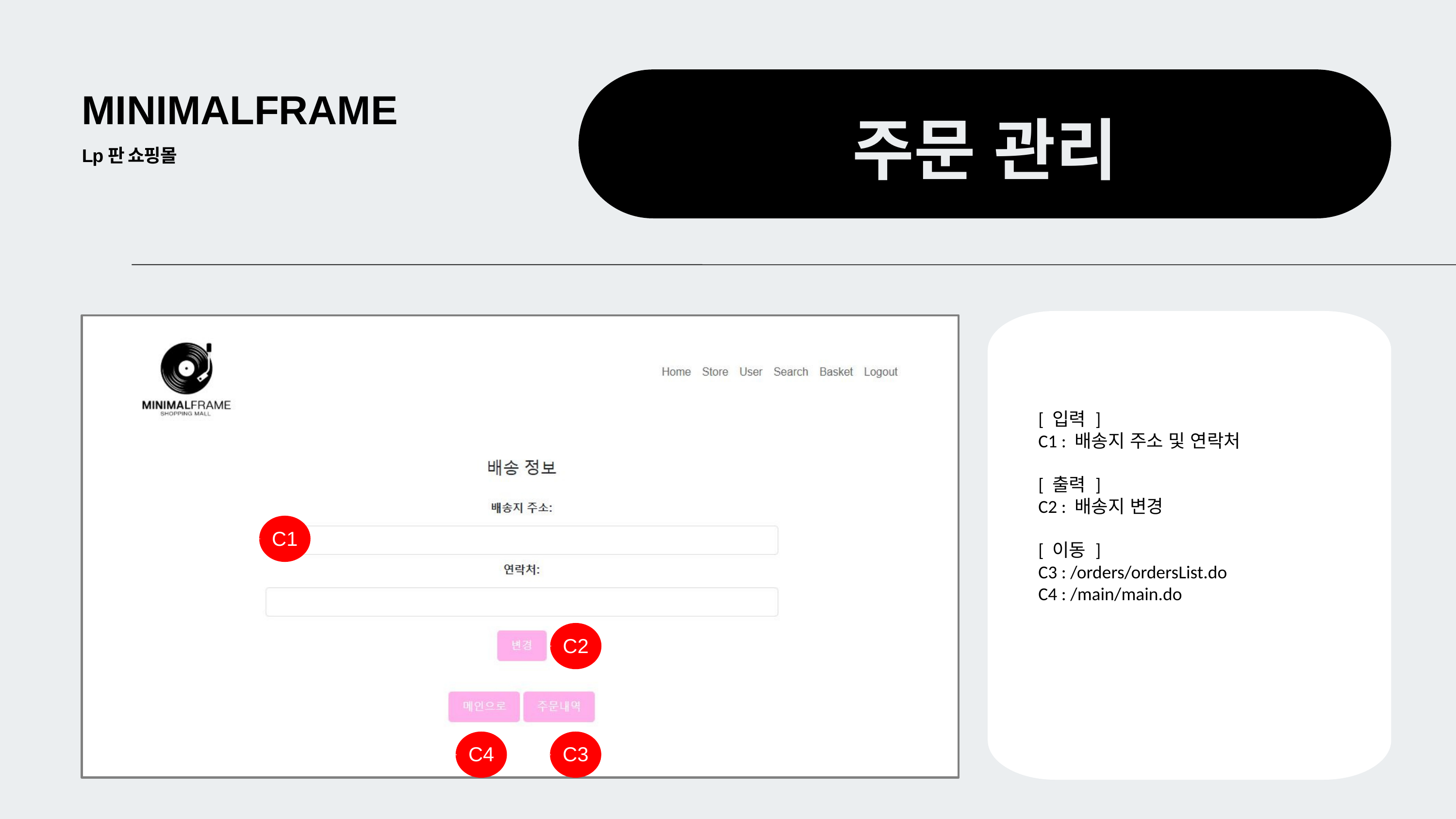

MINIMALFRAME
주문 관리
Lp판 쇼핑몰

C1

C2

C4

C3

[ 입력 ]
C1 : 배송지 주소 및 연락처

[ 출력 ]
C2 : 배송지 변경

[ 이동 ]
C3 : /orders/ordersList.do
C4 : /main/main.do